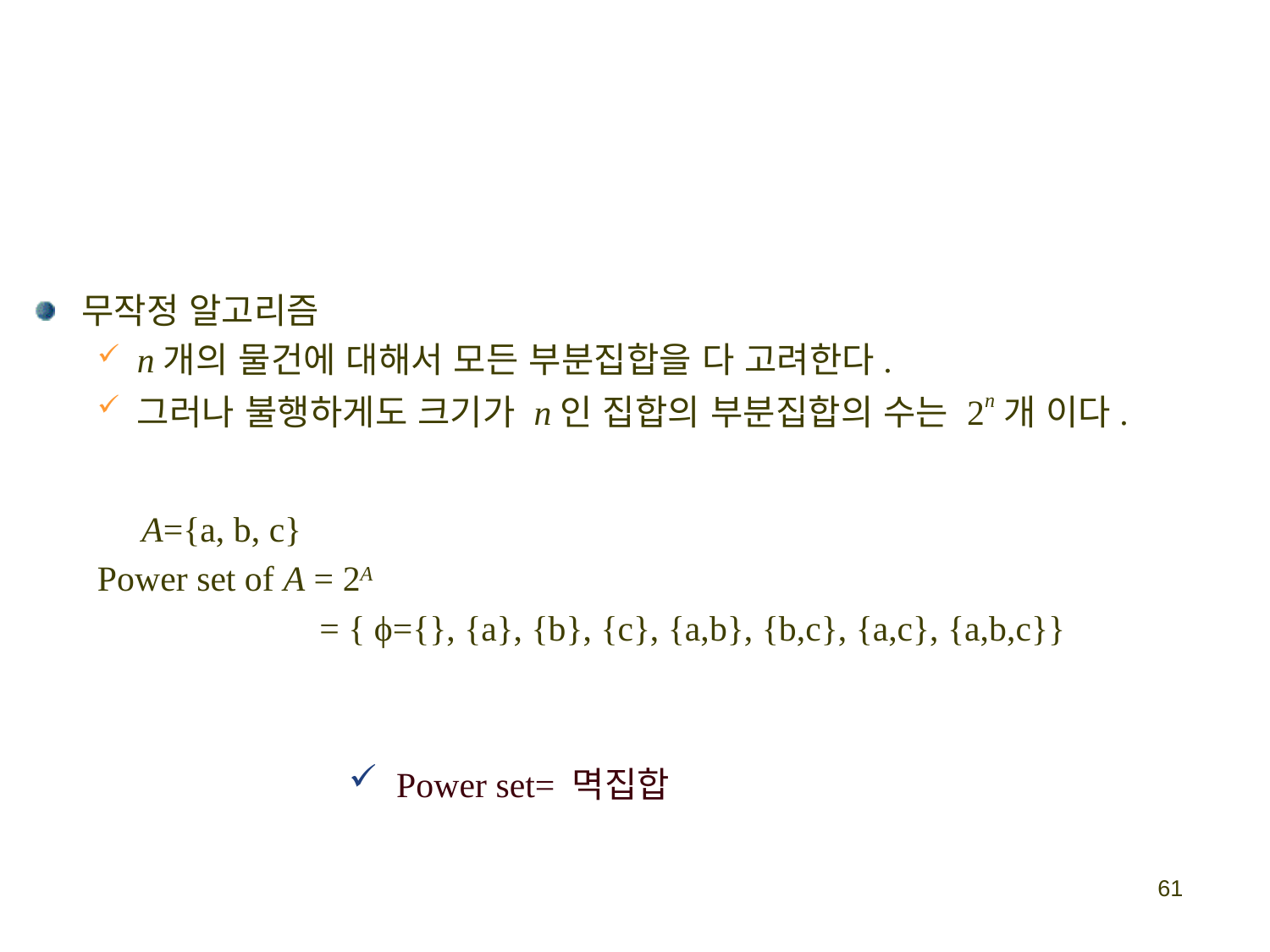

무작정 알고리즘
n개의 물건에 대해서 모든 부분집합을 다 고려한다.
그러나 불행하게도 크기가 n인 집합의 부분집합의 수는 2n개 이다.

     A={a, b, c}
Power set of A = 2A
                         = { ϕ={}, {a}, {b}, {c}, {a,b}, {b,c}, {a,c}, {a,b,c}}
Power set= 멱집합
61